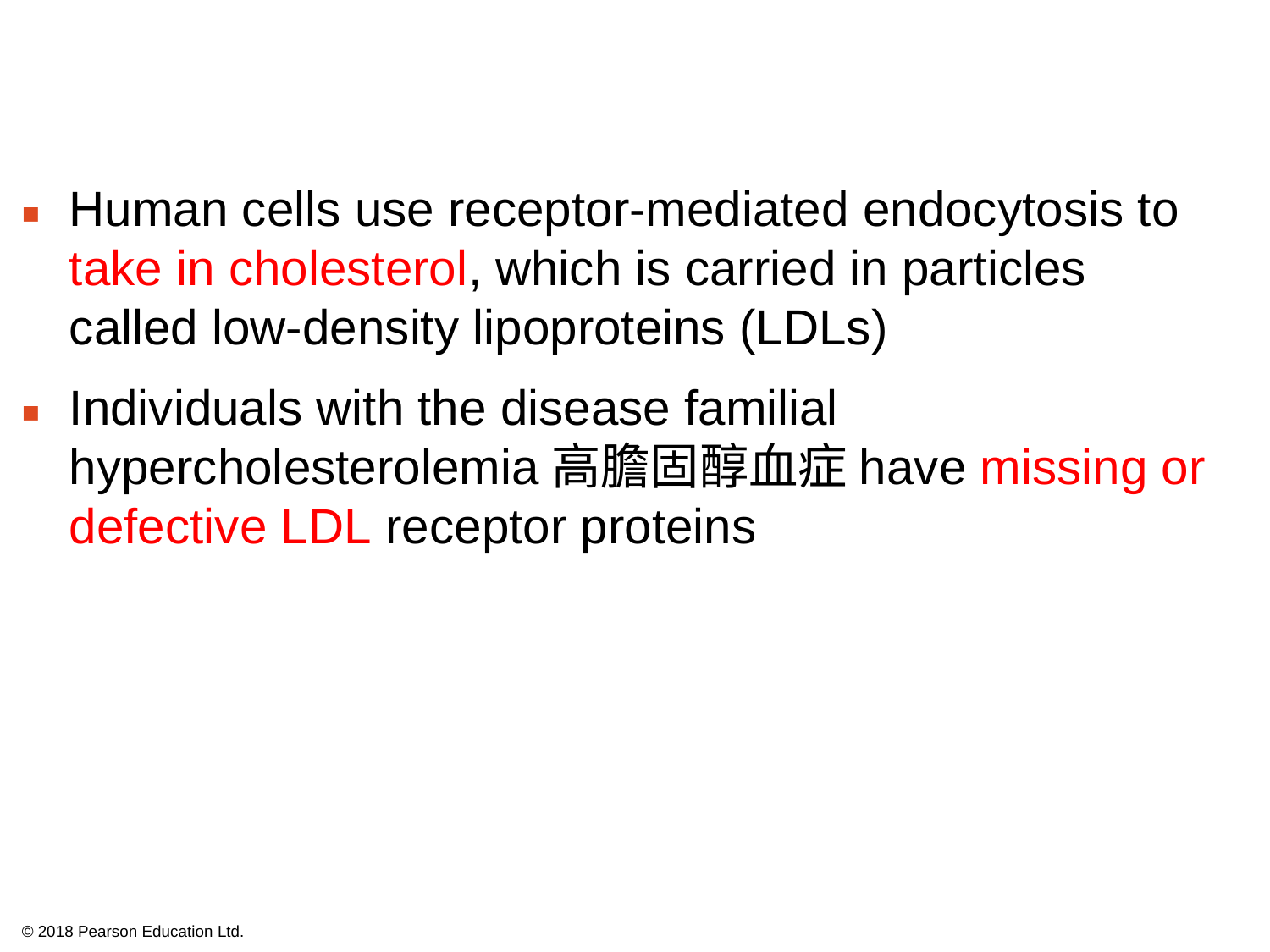

Human cells use receptor-mediated endocytosis to take in cholesterol, which is carried in particles called low-density lipoproteins (LDLs)
Individuals with the disease familial hypercholesterolemia高膽固醇血症have missing or defective LDL receptor proteins
© 2018 Pearson Education Ltd.